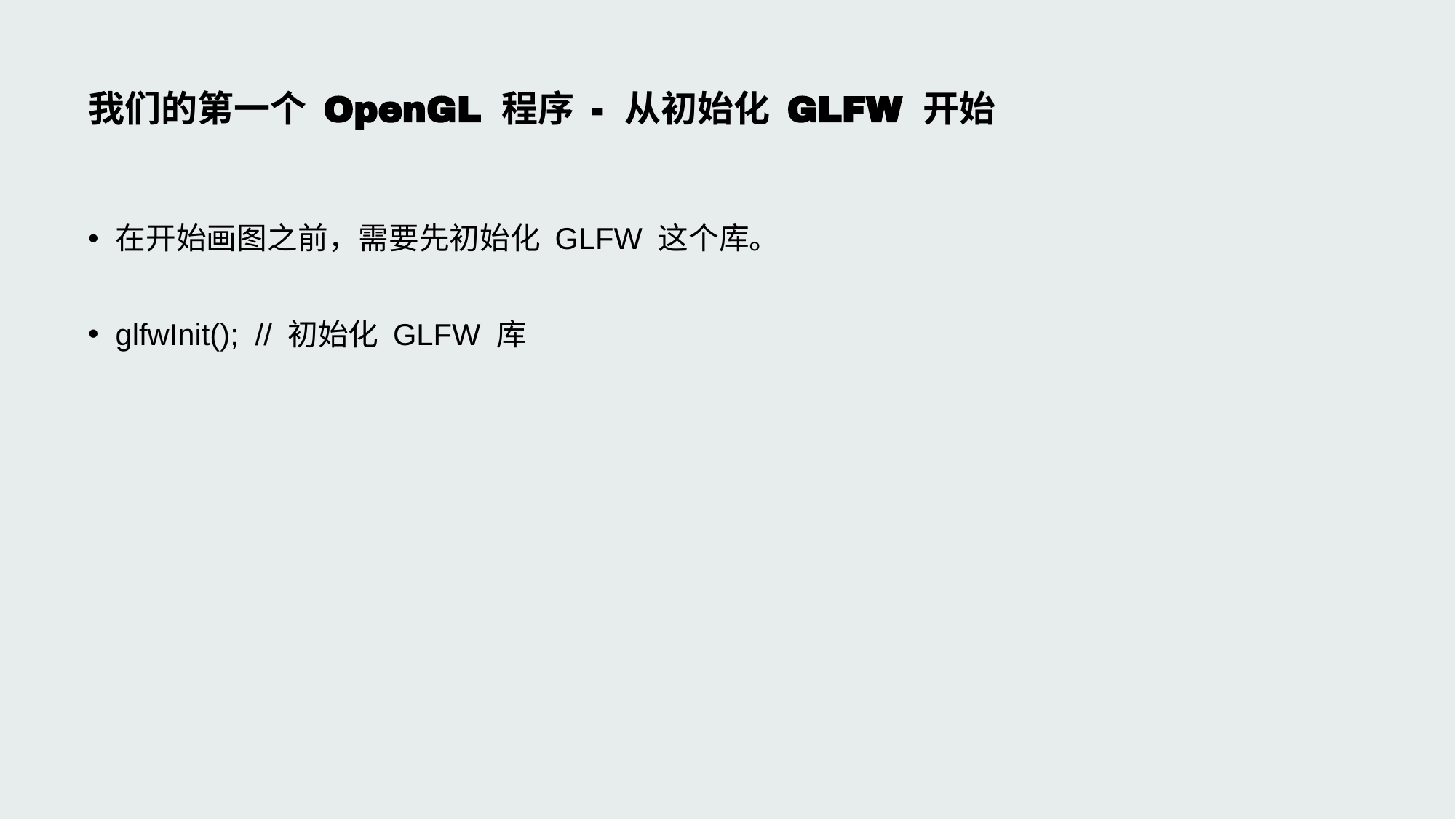

# 我们的第一个 OpenGL 程序 - 从初始化 GLFW 开始
在开始画图之前，需要先初始化 GLFW 这个库。

glfwInit();  // 初始化 GLFW 库